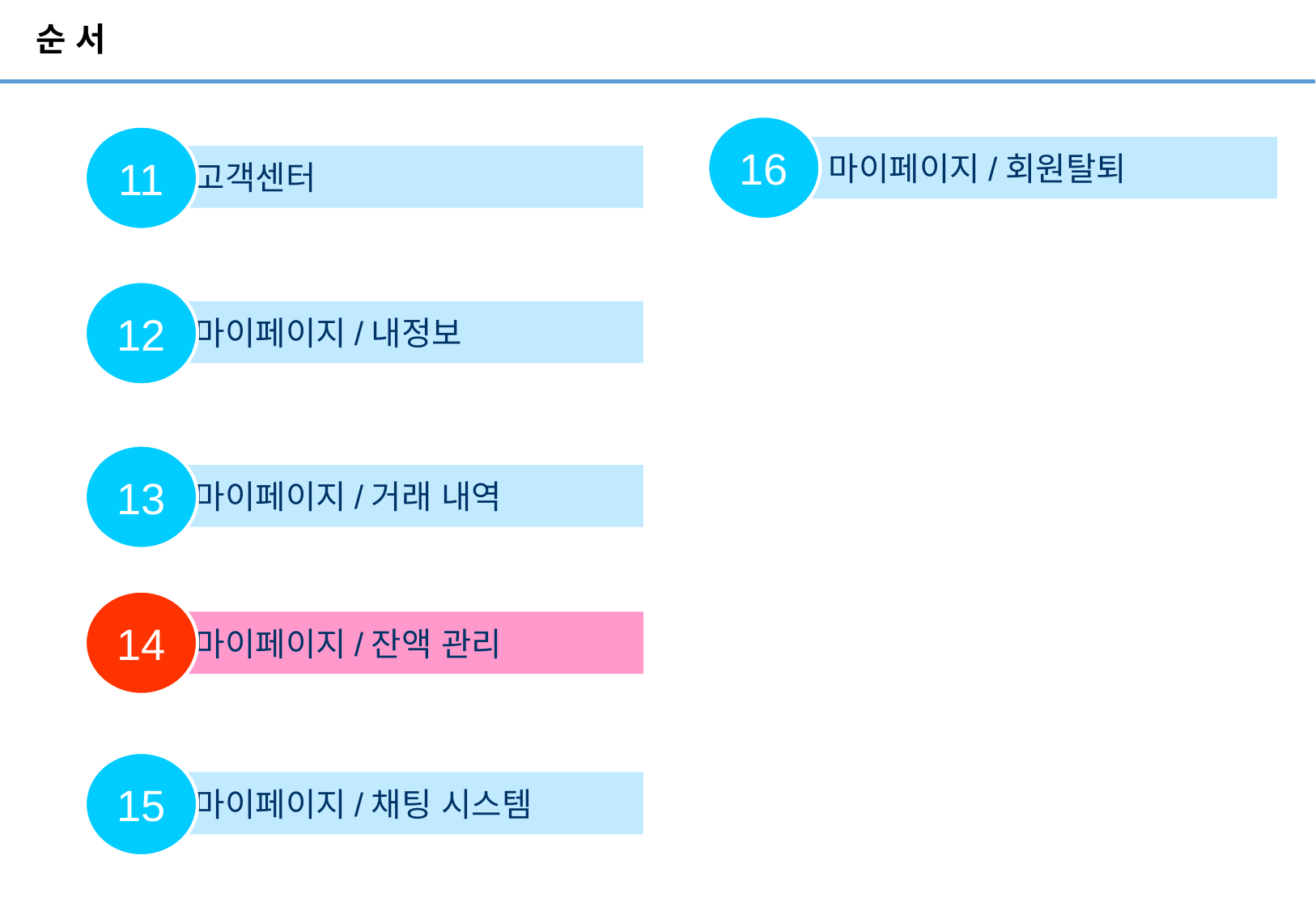

# 순 서

16
11
      마이페이지/회원탈퇴
      고객센터
12
      마이페이지/내정보
13
      마이페이지/거래 내역
14
      마이페이지/잔액 관리
15
      마이페이지/채팅 시스템